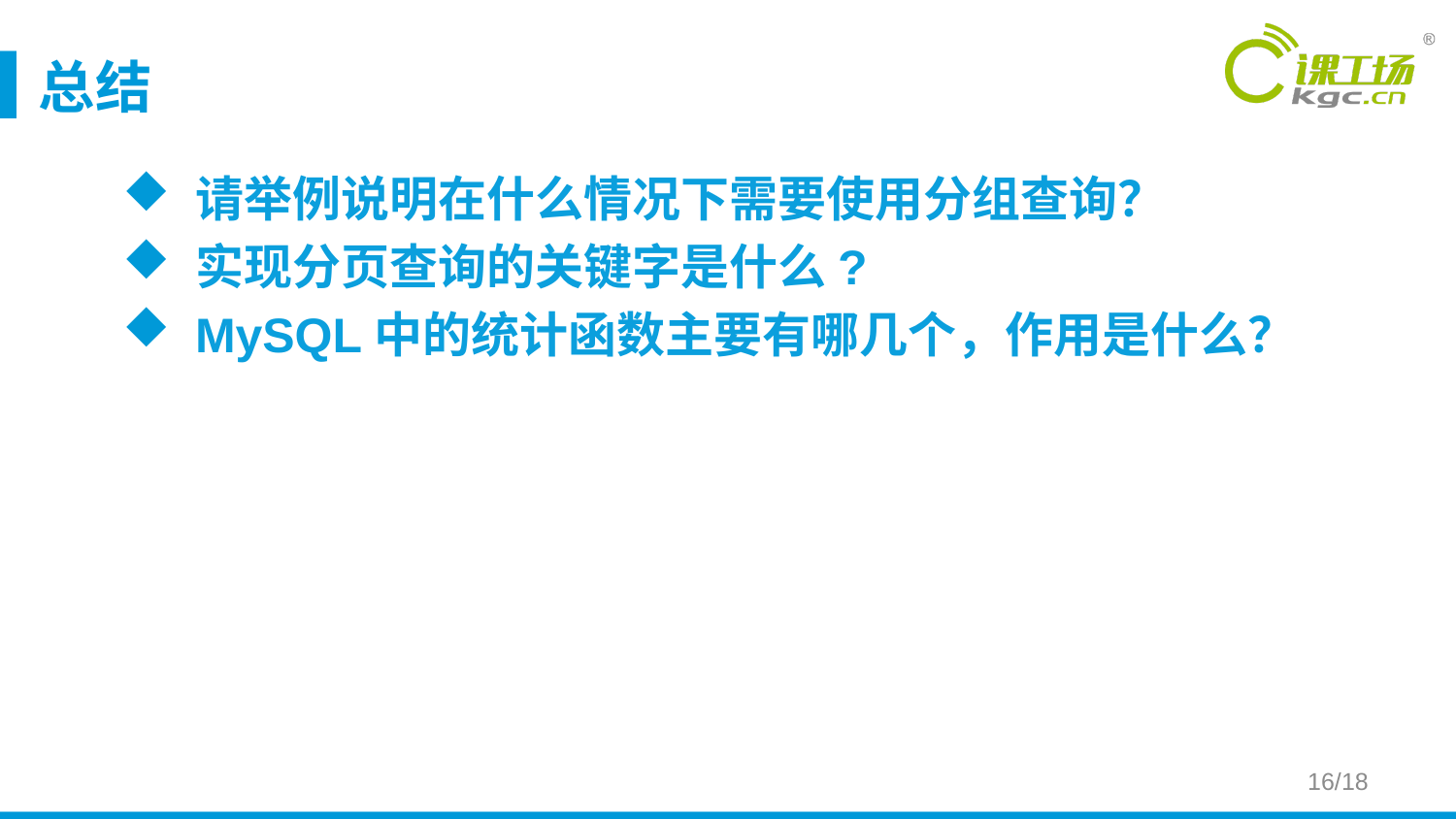

# 总结
请举例说明在什么情况下需要使用分组查询？
实现分页查询的关键字是什么?
MySQL中的统计函数主要有哪几个，作用是什么？

16/18